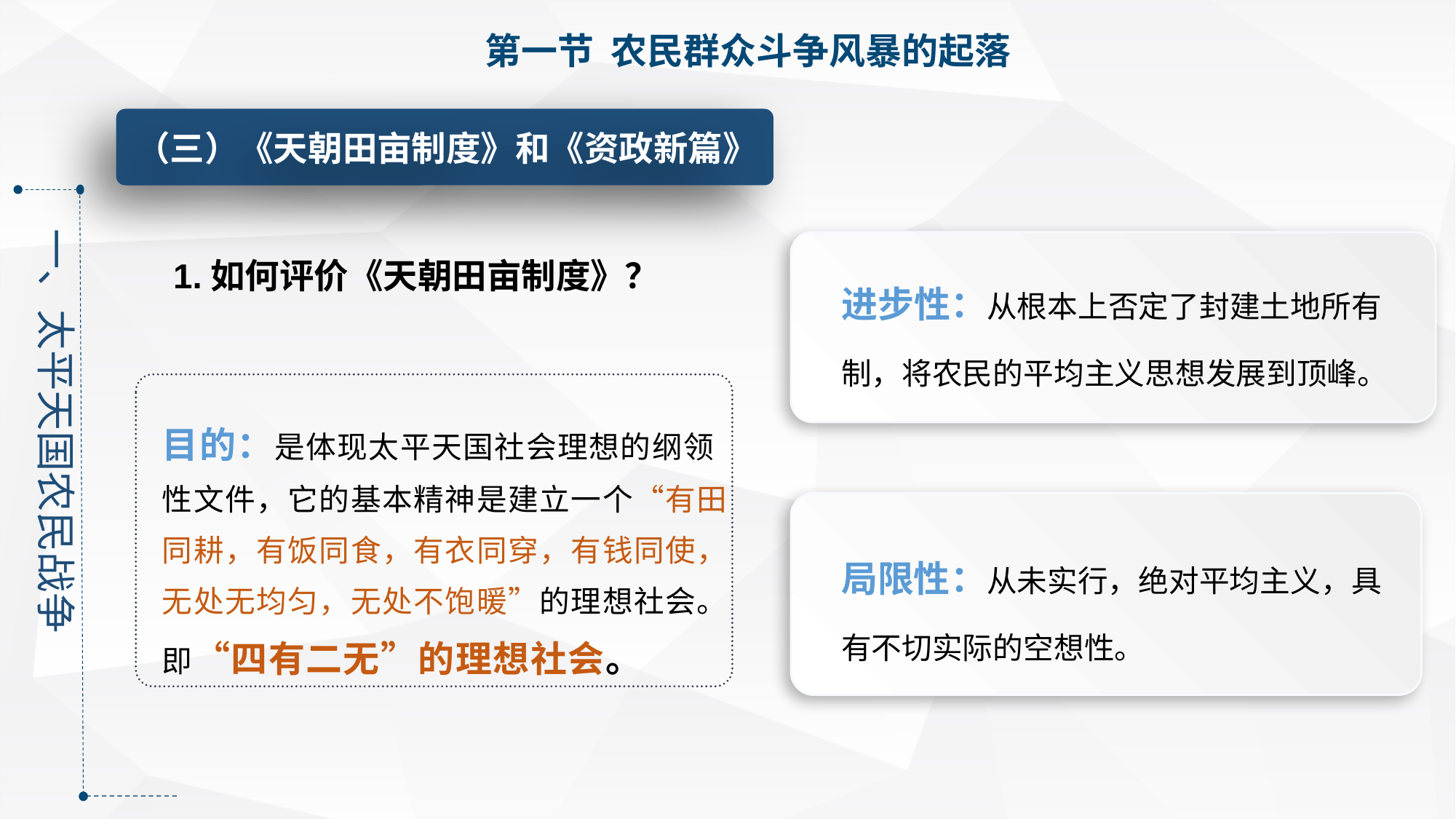

#
第一节  农民群众斗争风暴的起落

（三）《天朝田亩制度》和《资政新篇》

一、太平天国农民战争

进步性：从根本上否定了封建土地所有制，将农民的平均主义思想发展到顶峰。
1.如何评价《天朝田亩制度》？

目的：是体现太平天国社会理想的纲领性文件，它的基本精神是建立一个“有田同耕，有饭同食，有衣同穿，有钱同使，无处无均匀，无处不饱暖”的理想社会。即“四有二无”的理想社会。

局限性：从未实行，绝对平均主义，具有不切实际的空想性。